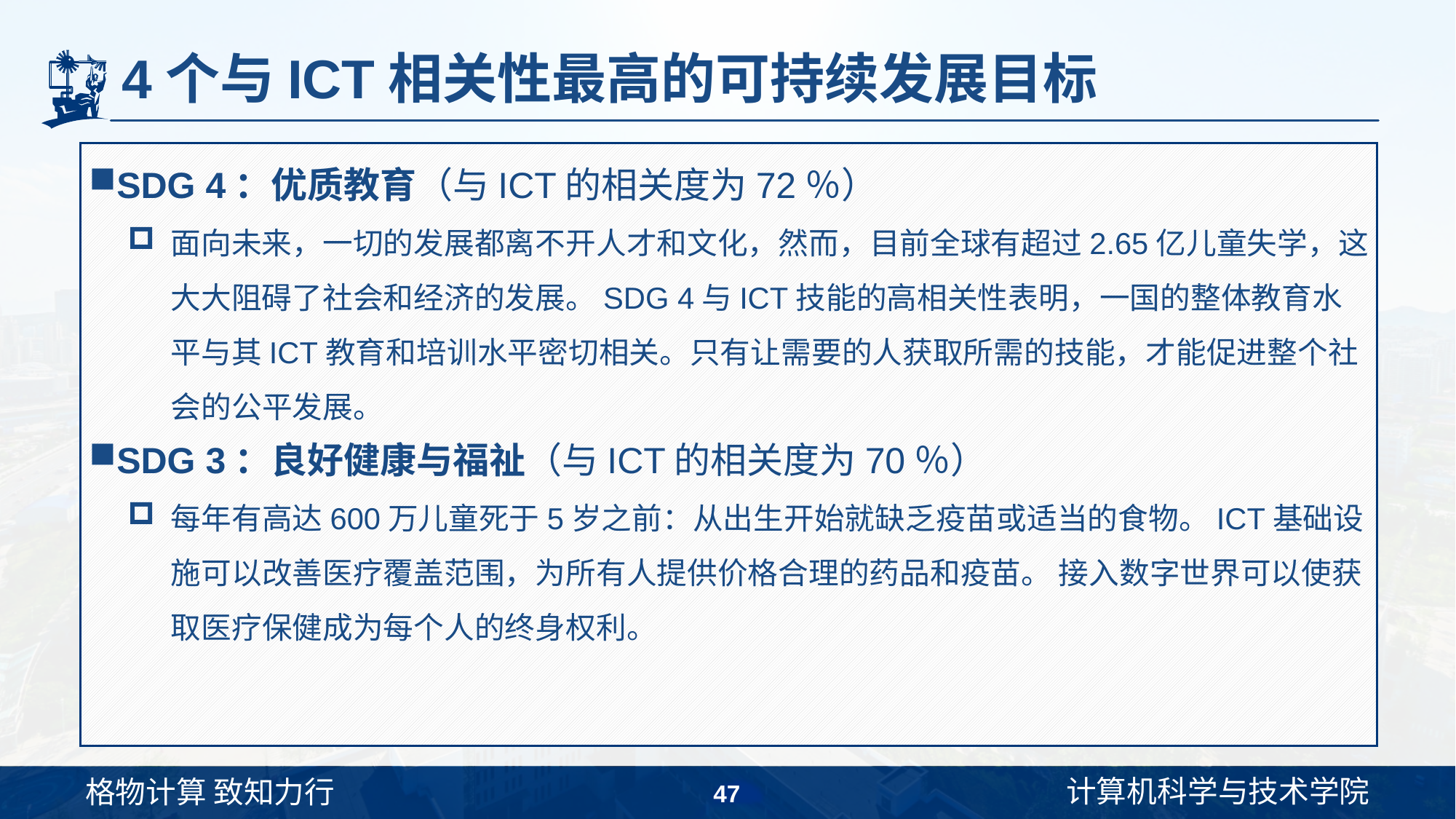

# 4个与ICT相关性最高的可持续发展目标
SDG 4：优质教育（与ICT的相关度为72％）
面向未来，一切的发展都离不开人才和文化，然而，目前全球有超过2.65亿儿童失学，这大大阻碍了社会和经济的发展。SDG 4与ICT技能的高相关性表明，一国的整体教育水平与其ICT教育和培训水平密切相关。只有让需要的人获取所需的技能，才能促进整个社会的公平发展。
SDG 3：良好健康与福祉（与ICT的相关度为70％）
每年有高达600万儿童死于5岁之前：从出生开始就缺乏疫苗或适当的食物。ICT基础设施可以改善医疗覆盖范围，为所有人提供价格合理的药品和疫苗。 接入数字世界可以使获取医疗保健成为每个人的终身权利。
47